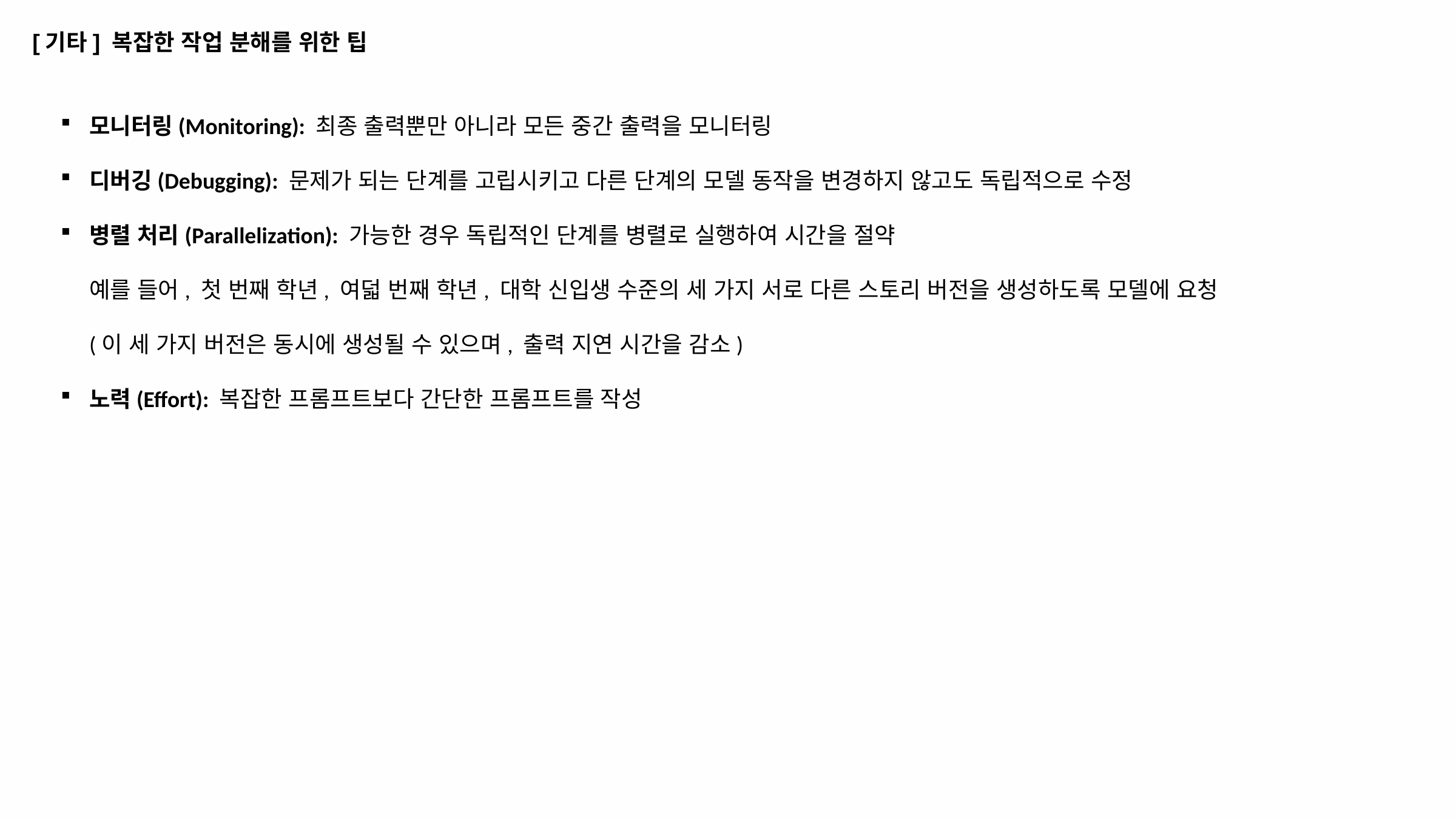

[기타] 복잡한 작업 분해를 위한 팁
모니터링(Monitoring): 최종 출력뿐만 아니라 모든 중간 출력을 모니터링
디버깅(Debugging): 문제가 되는 단계를 고립시키고 다른 단계의 모델 동작을 변경하지 않고도 독립적으로 수정
병렬 처리(Parallelization): 가능한 경우 독립적인 단계를 병렬로 실행하여 시간을 절약
예를 들어, 첫 번째 학년, 여덟 번째 학년, 대학 신입생 수준의 세 가지 서로 다른 스토리 버전을 생성하도록 모델에 요청
(이 세 가지 버전은 동시에 생성될 수 있으며, 출력 지연 시간을 감소)
노력(Effort): 복잡한 프롬프트보다 간단한 프롬프트를 작성